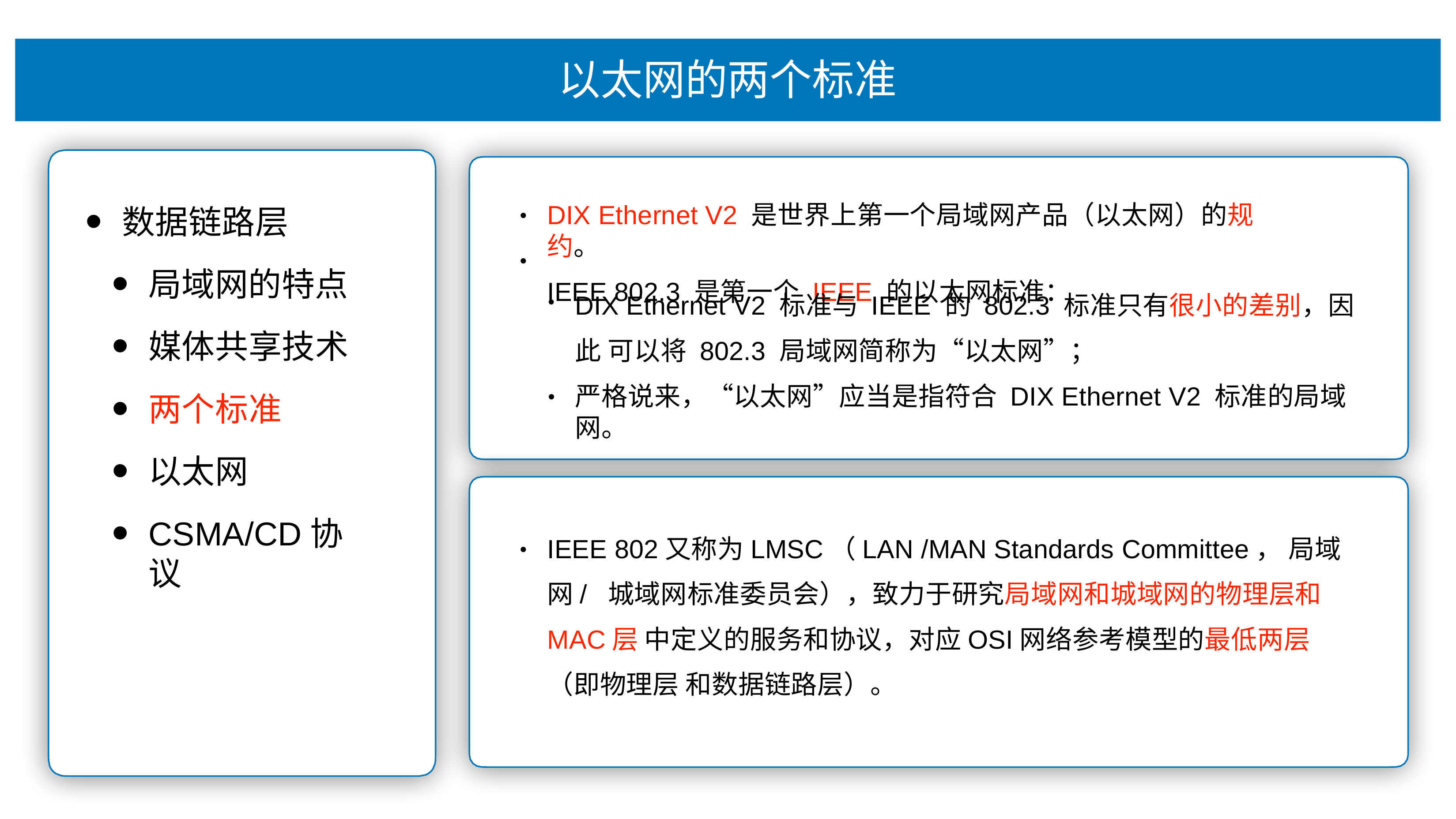

# 以太⽹的两个标准

DIX Ethernet V2 是世界上第⼀个局域⽹产品（以太⽹）的规约。
IEEE 802.3 是第⼀个 IEEE 的以太⽹标准：
数据链路层
局域⽹的特点
媒体共享技术
两个标准
以太⽹
CSMA/CD协议
•
•
DIX Ethernet V2 标准与 IEEE 的 802.3 标准只有很⼩的差别，因此 可以将 802.3 局域⽹简称为“以太⽹”；
严格说来，“以太⽹”应当是指符合 DIX Ethernet V2 标准的局域⽹。
•

IEEE 802⼜称为LMSC（LAN /MAN Standards Committee， 局域⽹/  城域⽹标准委员会），致⼒于研究局域⽹和城域⽹的物理层和MAC层 中定义的服务和协议，对应OSI⽹络参考模型的最低两层（即物理层 和数据链路层）。
•